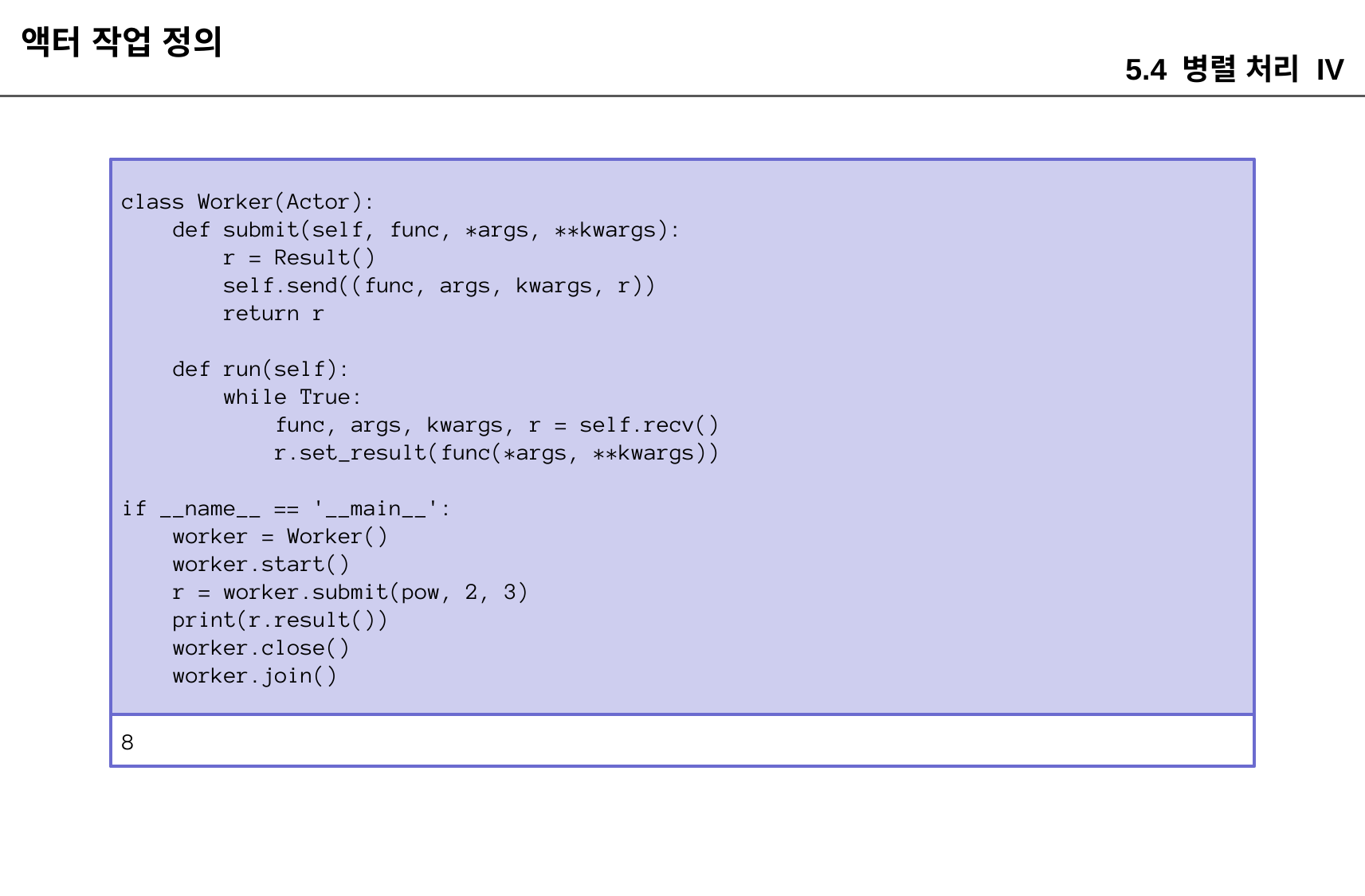

액터 작업 정의
5.4 병렬 처리 IV
class Worker(Actor):
    def submit(self, func, *args, **kwargs):
        r = Result()
        self.send((func, args, kwargs, r))
        return r

    def run(self):
        while True:
            func, args, kwargs, r = self.recv()
            r.set_result(func(*args, **kwargs))

if __name__ == '__main__':
    worker = Worker()
    worker.start()
    r = worker.submit(pow, 2, 3)
    print(r.result())
    worker.close()
    worker.join()
8